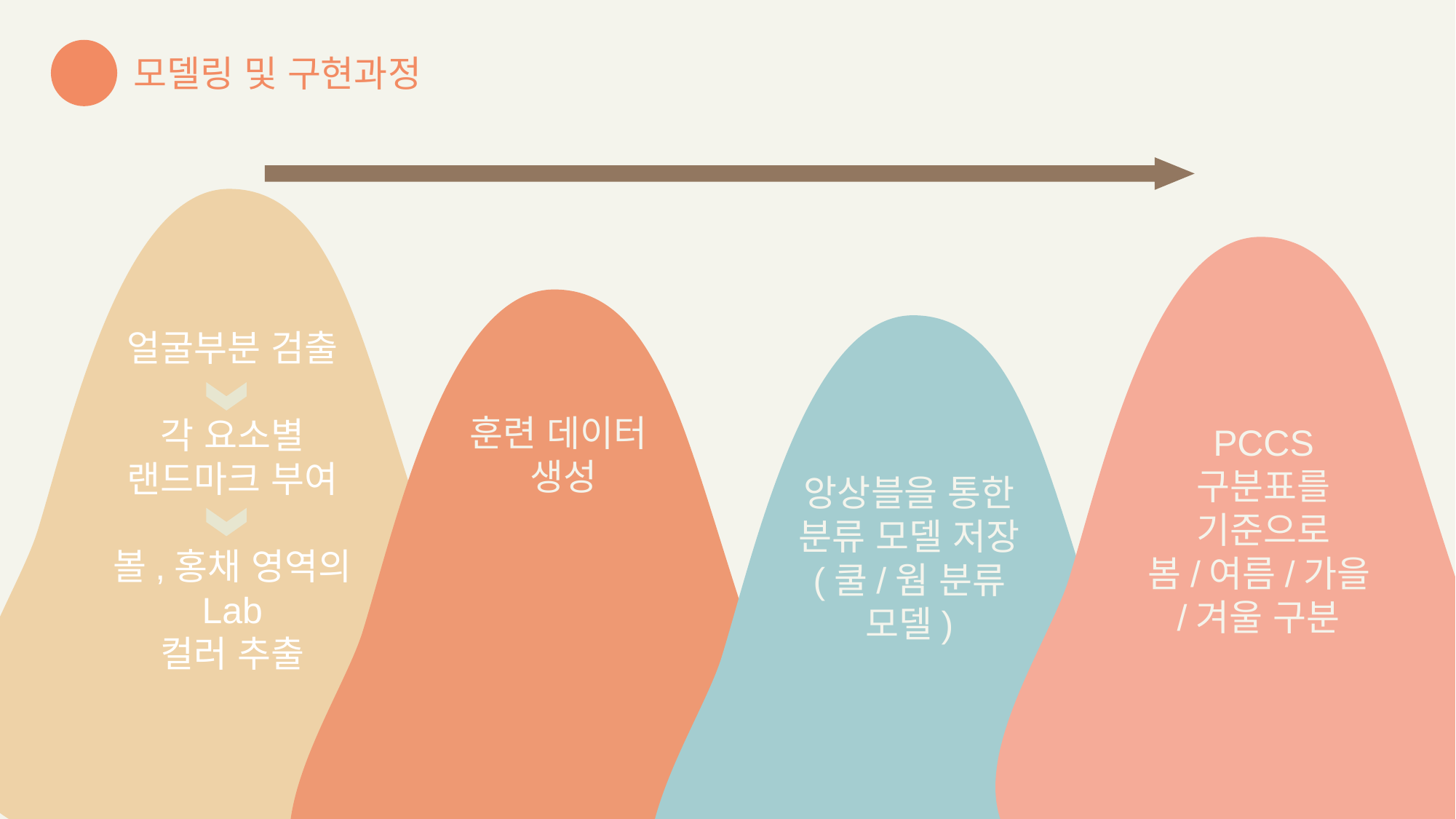

모델링 및 구현과정

얼굴부분 검출

각 요소별 랜드마크 부여

볼,홍채 영역의 Lab
컬러 추출

훈련 데이터
생성
PCCS 구분표를 기준으로 봄/여름/가을/겨울 구분
앙상블을 통한 분류 모델 저장 (쿨/웜 분류 모델)